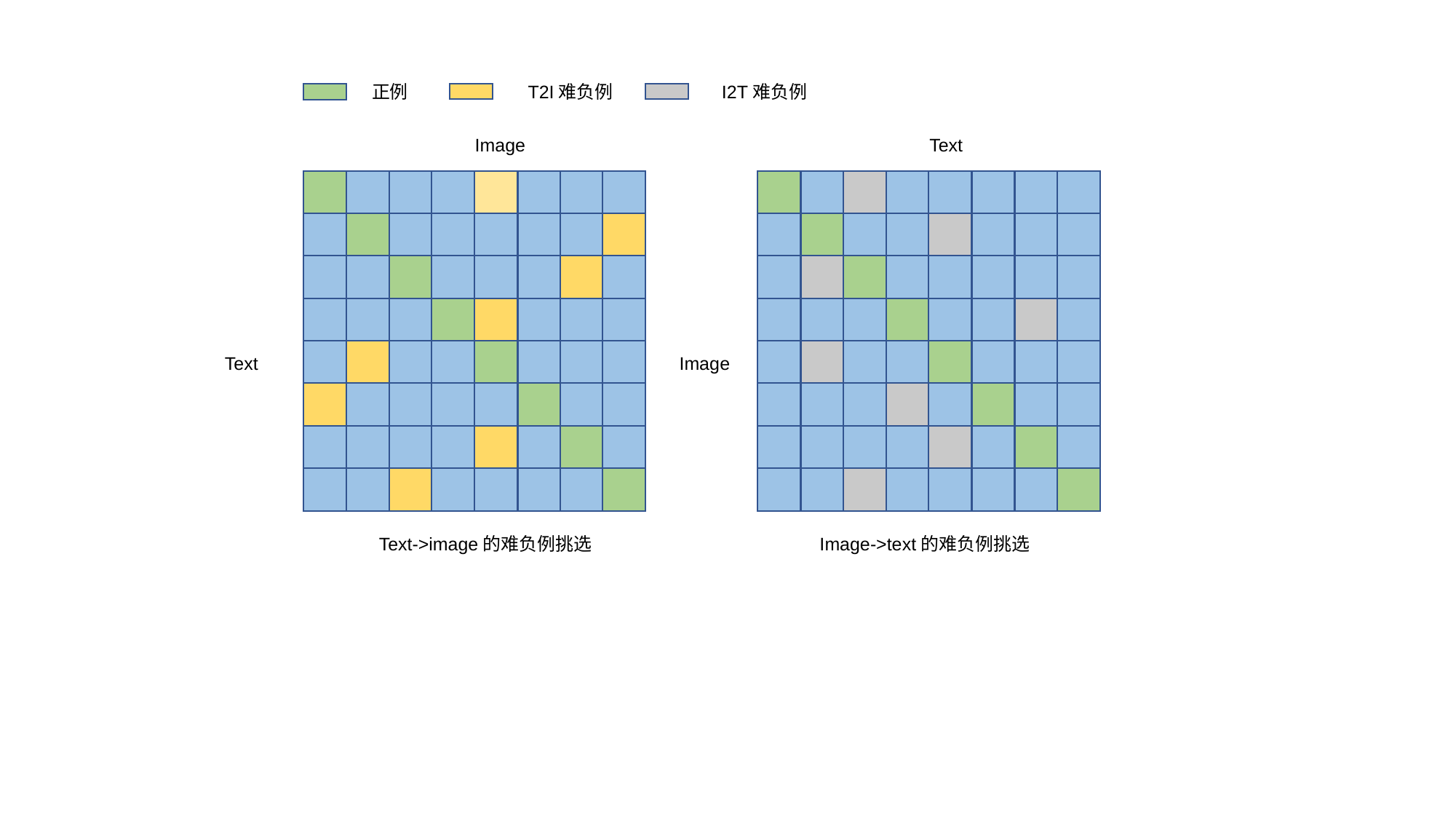

正例
T2I难负例
I2T难负例

Image

Text

Text

Image

Text->image的难负例挑选
Image->text的难负例挑选